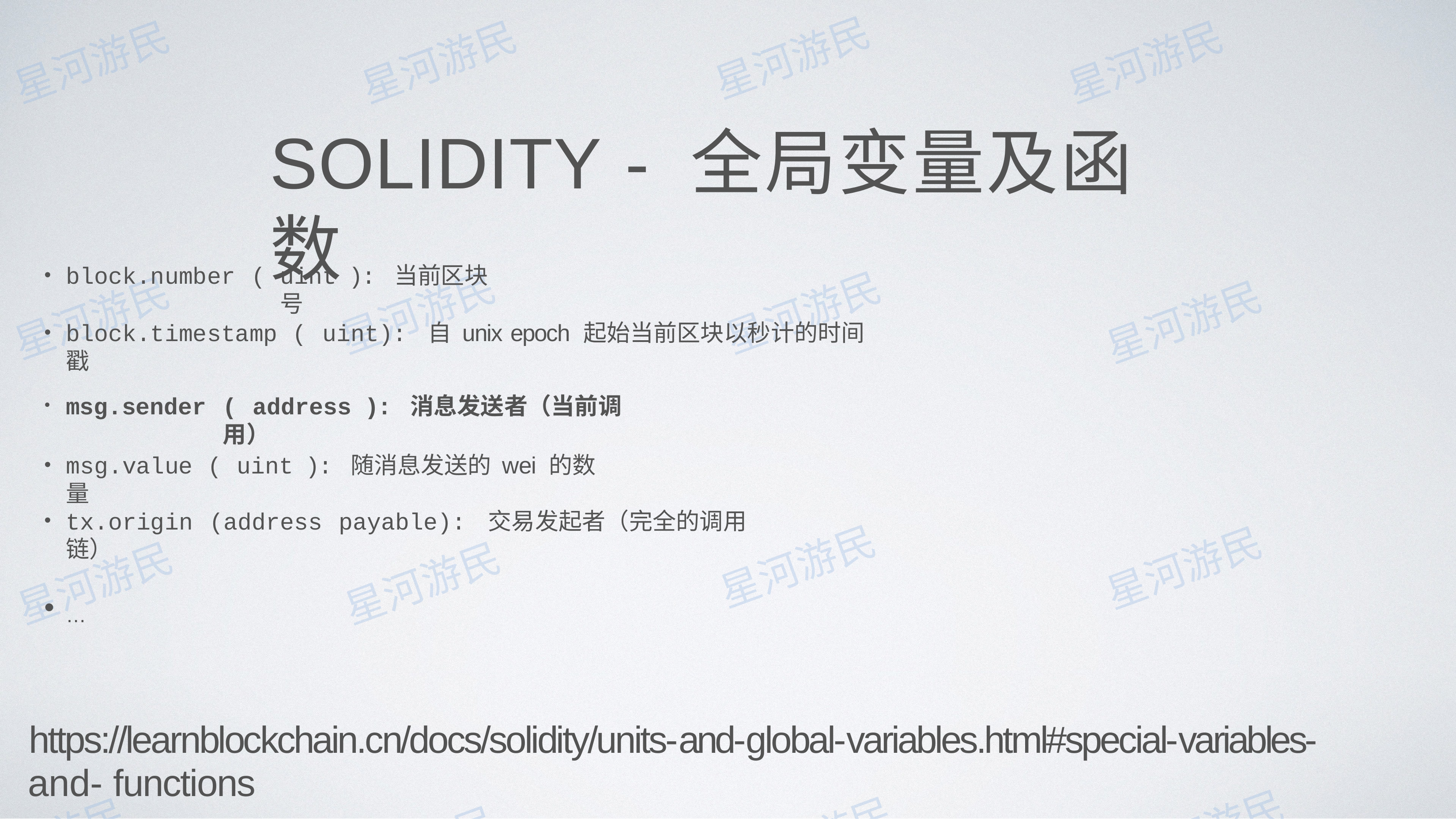

# SOLIDITY - 全局变量及函数
block.number (
uint ): 当前区块号
block.timestamp ( uint): ⾃ unix epoch 起始当前区块以秒计的时间戳
msg.sender

msg.value ( uint ): 随消息发送的 wei 的数量
( address ): 消息发送者（当前调⽤）
tx.origin (address payable): 交易发起者（完全的调⽤链）
…
https://learnblockchain.cn/docs/solidity/units-and-global-variables.html#special-variables-and- functions